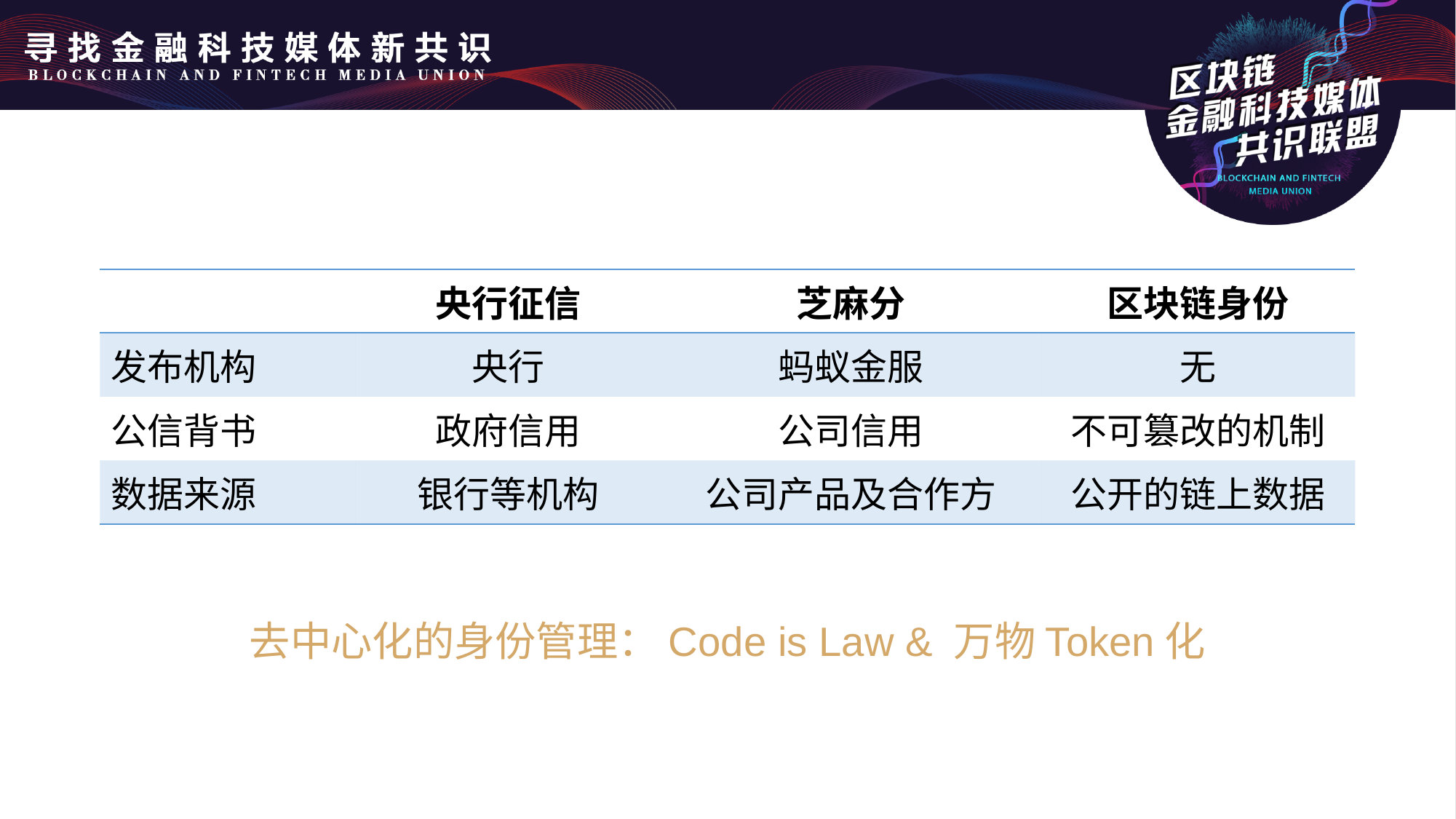

|  | 央行征信 | 芝麻分 | 区块链身份 |
| --- | --- | --- | --- |
| 发布机构 | 央行 | 蚂蚁金服 | 无 |
| 公信背书 | 政府信用 | 公司信用 | 不可篡改的机制 |
| 数据来源 | 银行等机构 | 公司产品及合作方 | 公开的链上数据 |
去中心化的身份管理：Code is Law & 万物Token化